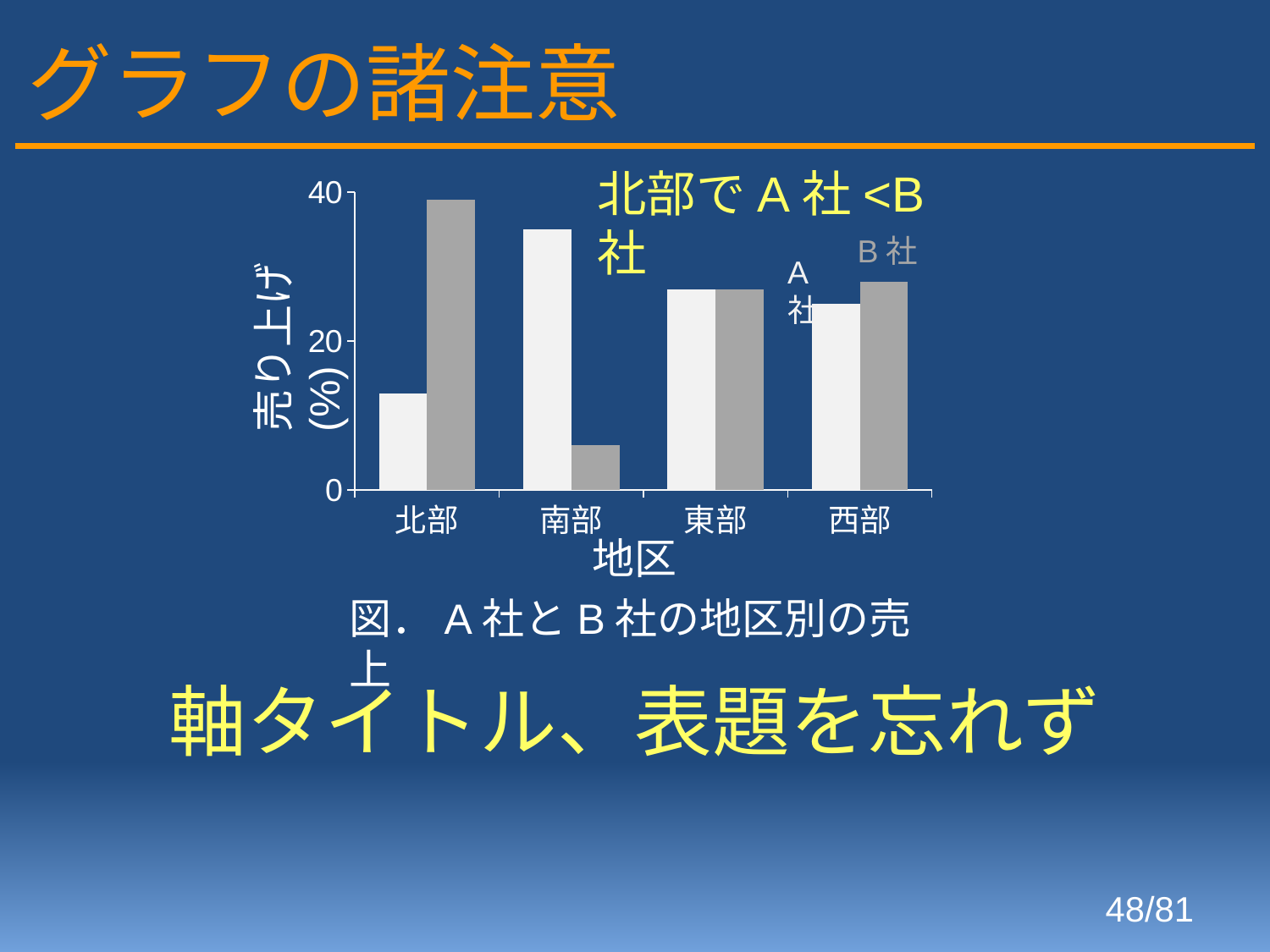

# グラフの諸注意
北部でA社<B社

### Chart

| Category | A社 | B社 |
|---|---|---|
| 北部 | 13.0 | 39.0 |
| 南部 | 35.0 | 6.0 |
| 東部 | 27.0 | 27.0 |
| 西部 | 25.0 | 28.0 |
B社
A社
売り上げ (%)
地区
図．A社とB社の地区別の売上
軸タイトル、表題を忘れず
48/81